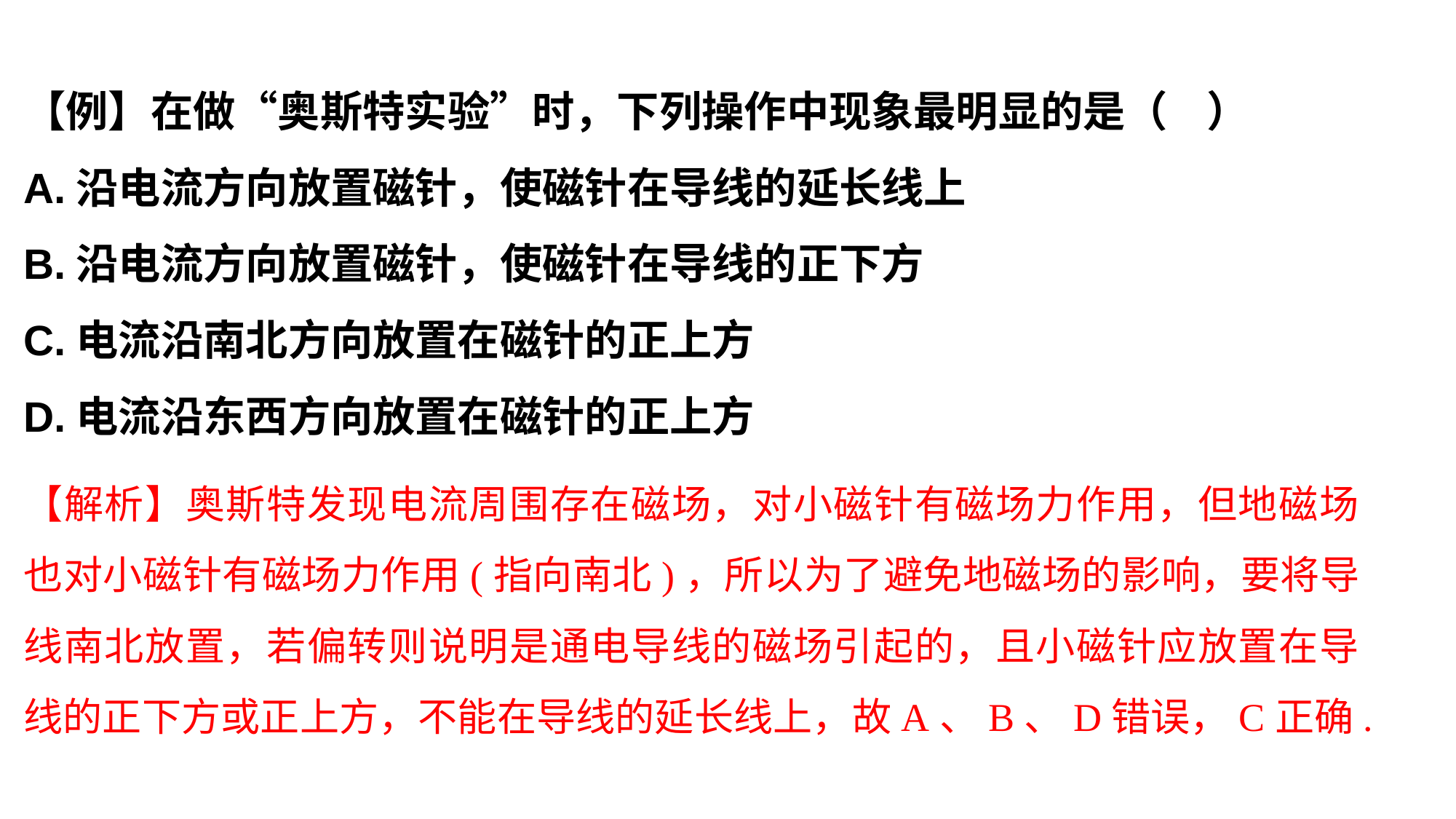

【例】在做“奥斯特实验”时，下列操作中现象最明显的是（    ）
A.沿电流方向放置磁针，使磁针在导线的延长线上
B.沿电流方向放置磁针，使磁针在导线的正下方
C.电流沿南北方向放置在磁针的正上方
D.电流沿东西方向放置在磁针的正上方
【解析】奥斯特发现电流周围存在磁场，对小磁针有磁场力作用，但地磁场也对小磁针有磁场力作用(指向南北)，所以为了避免地磁场的影响，要将导线南北放置，若偏转则说明是通电导线的磁场引起的，且小磁针应放置在导线的正下方或正上方，不能在导线的延长线上，故A、B、D错误，C正确.